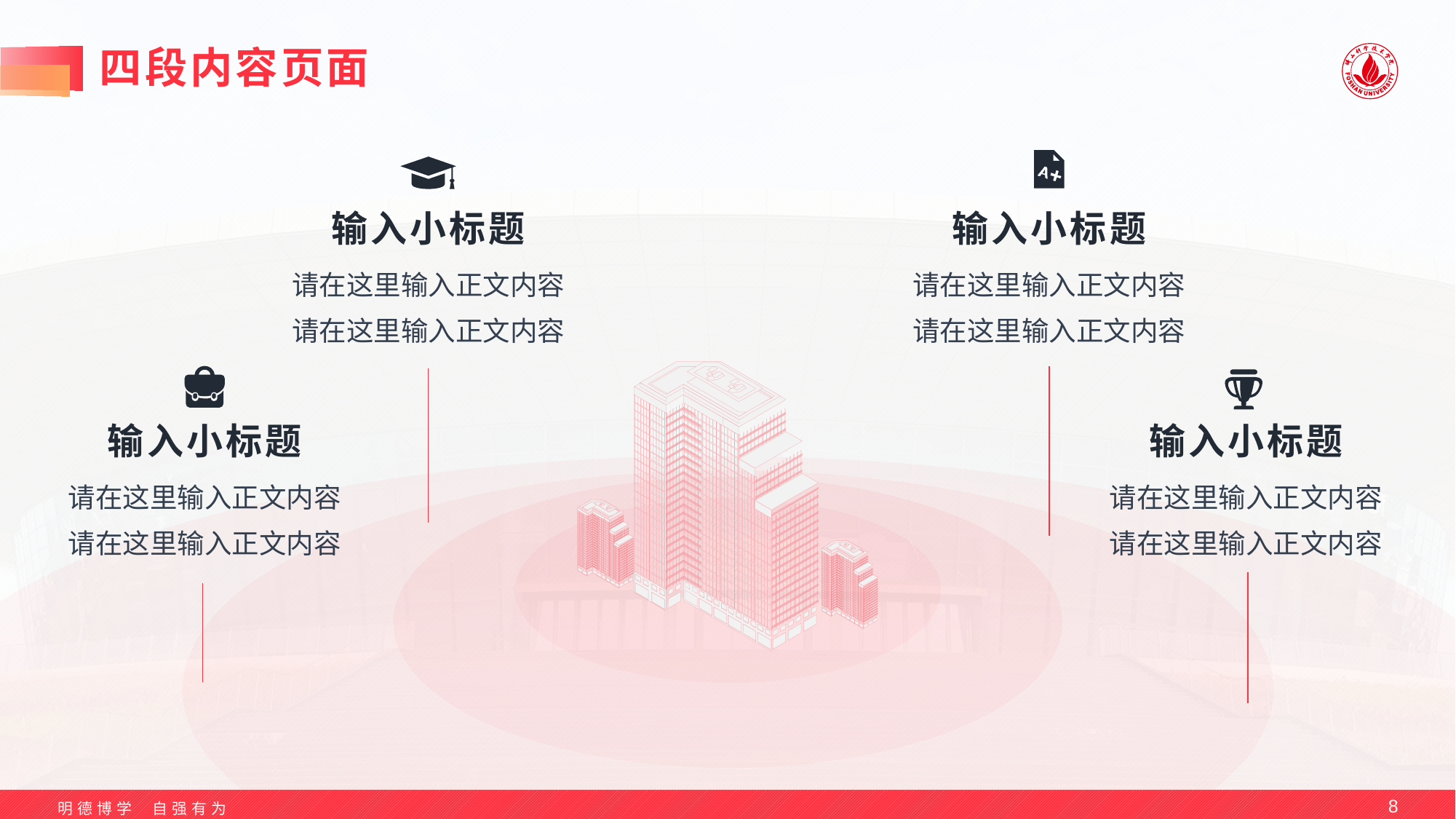

# 四段内容页面

输入小标题
请在这里输入正文内容
请在这里输入正文内容
输入小标题
请在这里输入正文内容
请在这里输入正文内容

输入小标题
请在这里输入正文内容
请在这里输入正文内容
输入小标题
请在这里输入正文内容
请在这里输入正文内容

8